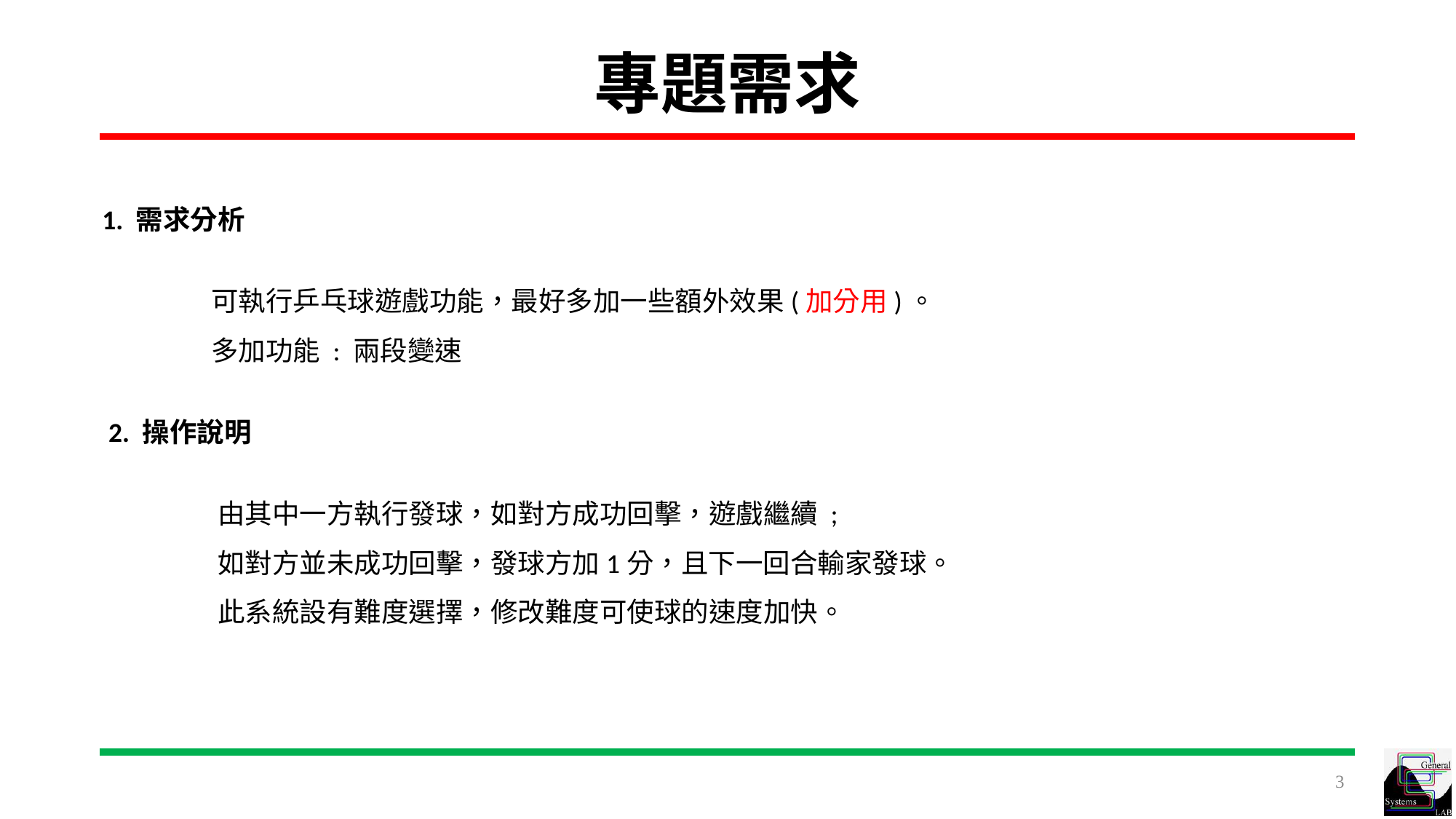

# 專題需求
1. 需求分析

	可執行乒乓球遊戲功能，最好多加一些額外效果(加分用)。
	多加功能 : 兩段變速

2. 操作說明

	由其中一方執行發球，如對方成功回擊，遊戲繼續 ;
	如對方並未成功回擊，發球方加1分，且下一回合輸家發球。
	此系統設有難度選擇，修改難度可使球的速度加快。

3